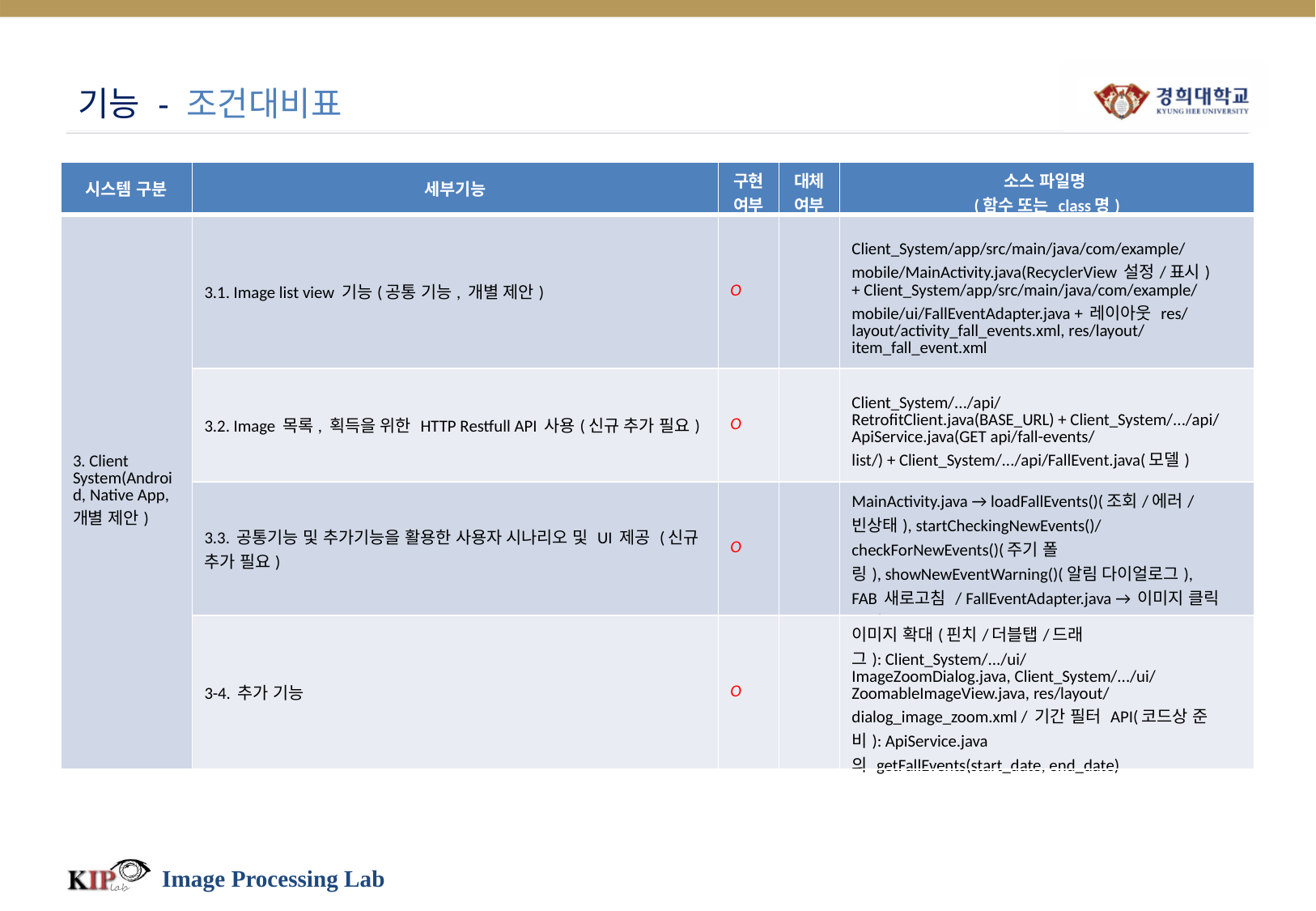

# 기능 - 조건대비표
| 시스템 구분 | 세부기능 | 구현 여부 | 대체 여부 | 소스 파일명 (함수 또는 class명) |
| --- | --- | --- | --- | --- |
| 3. Client System(Android, Native App, 개별 제안) | 3.1. Image list view 기능(공통 기능, 개별 제안) | O |  | Client\_System/app/src/main/java/com/example/mobile/MainActivity.java(RecyclerView 설정/표시) + Client\_System/app/src/main/java/com/example/mobile/ui/FallEventAdapter.java + 레이아웃 res/layout/activity\_fall\_events.xml, res/layout/item\_fall\_event.xml |
|  | 3.2. Image 목록, 획득을 위한 HTTP Restfull API 사용(신규 추가 필요) | O |  | Client\_System/.../api/RetrofitClient.java(BASE\_URL) + Client\_System/.../api/ApiService.java(GET api/fall-events/list/) + Client\_System/.../api/FallEvent.java(모델) |
|  | 3.3. 공통기능 및 추가기능을 활용한 사용자 시나리오 및 UI 제공 (신규 추가 필요) | O |  | MainActivity.java → loadFallEvents()(조회/에러/빈상태), startCheckingNewEvents()/checkForNewEvents()(주기 폴링), showNewEventWarning()(알림 다이얼로그), FAB 새로고침 / FallEventAdapter.java → 이미지 클릭 콜백 |
|  | 3-4. 추가 기능 | O |  | 이미지 확대(핀치/더블탭/드래그): Client\_System/.../ui/ImageZoomDialog.java, Client\_System/.../ui/ZoomableImageView.java, res/layout/dialog\_image\_zoom.xml / 기간 필터 API(코드상 준비): ApiService.java의 getFallEvents(start\_date, end\_date) |
Image Processing Lab